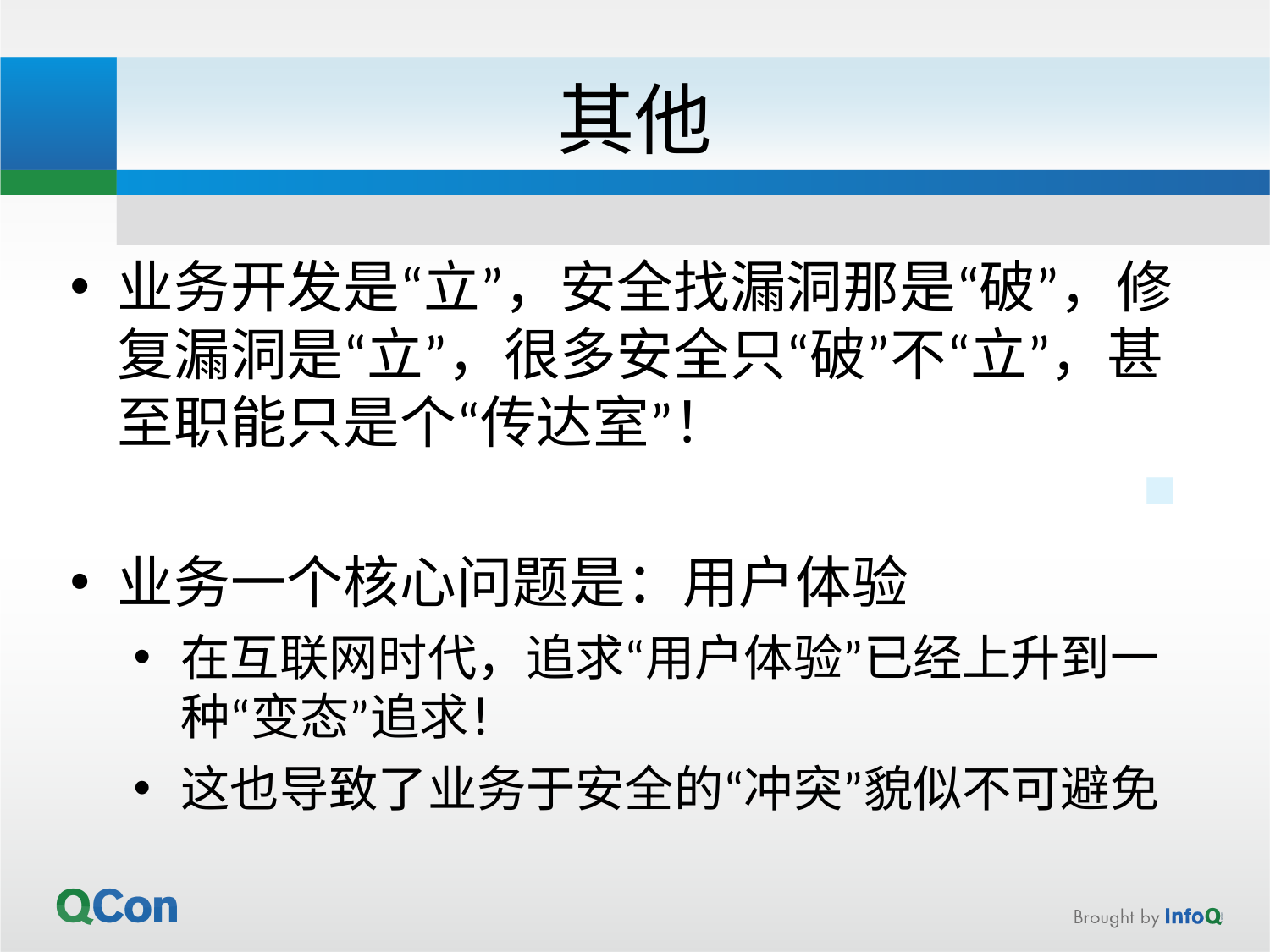

# 其他
业务开发是“立”，安全找漏洞那是“破”，修复漏洞是“立”，很多安全只“破”不“立”，甚至职能只是个“传达室”！

业务一个核心问题是：用户体验
在互联网时代，追求“用户体验”已经上升到一种“变态”追求！
这也导致了业务于安全的“冲突”貌似不可避免
18